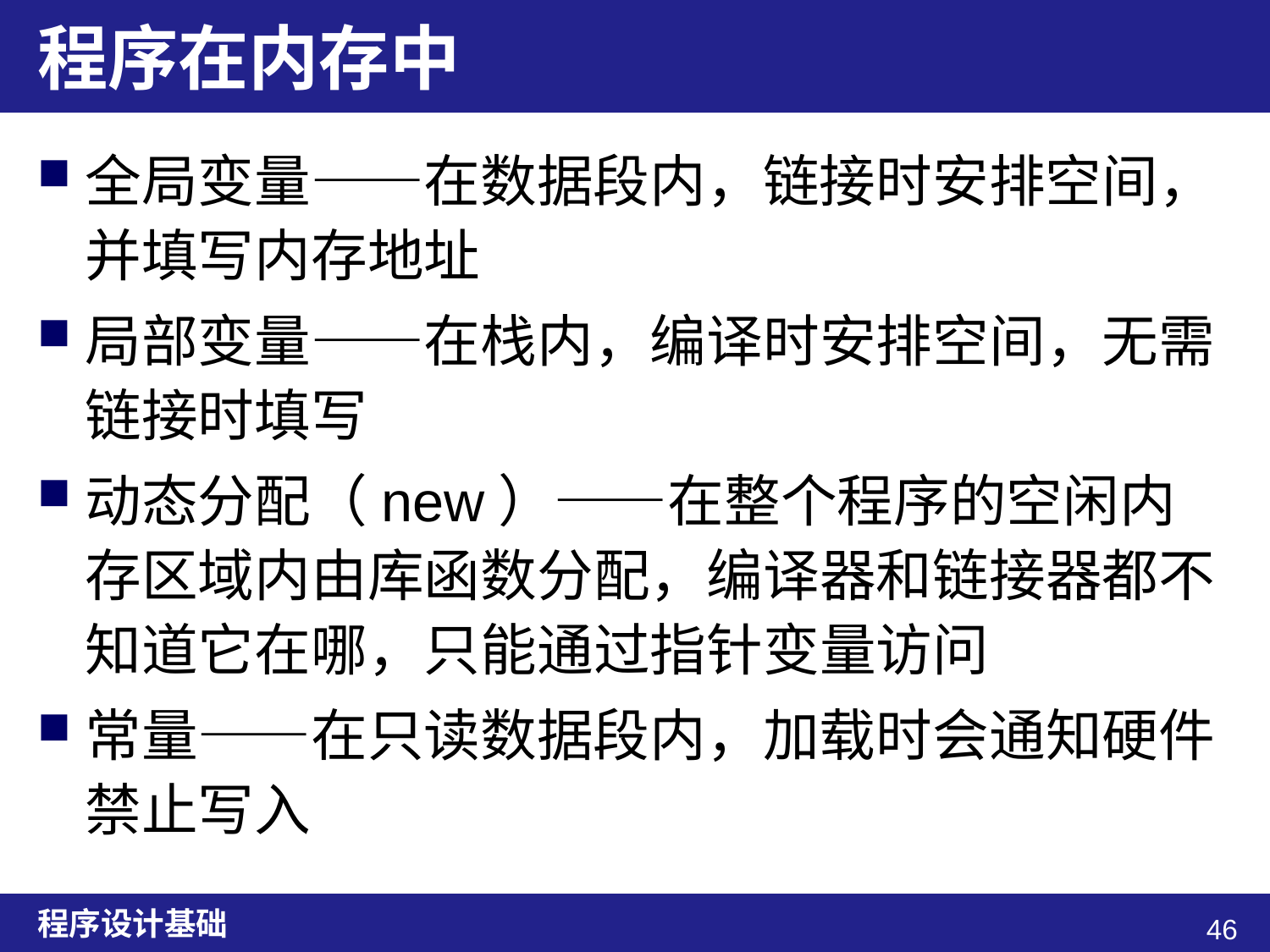

# 程序在内存中
全局变量——在数据段内，链接时安排空间，并填写内存地址
局部变量——在栈内，编译时安排空间，无需链接时填写
动态分配（new）——在整个程序的空闲内存区域内由库函数分配，编译器和链接器都不知道它在哪，只能通过指针变量访问
常量——在只读数据段内，加载时会通知硬件禁止写入